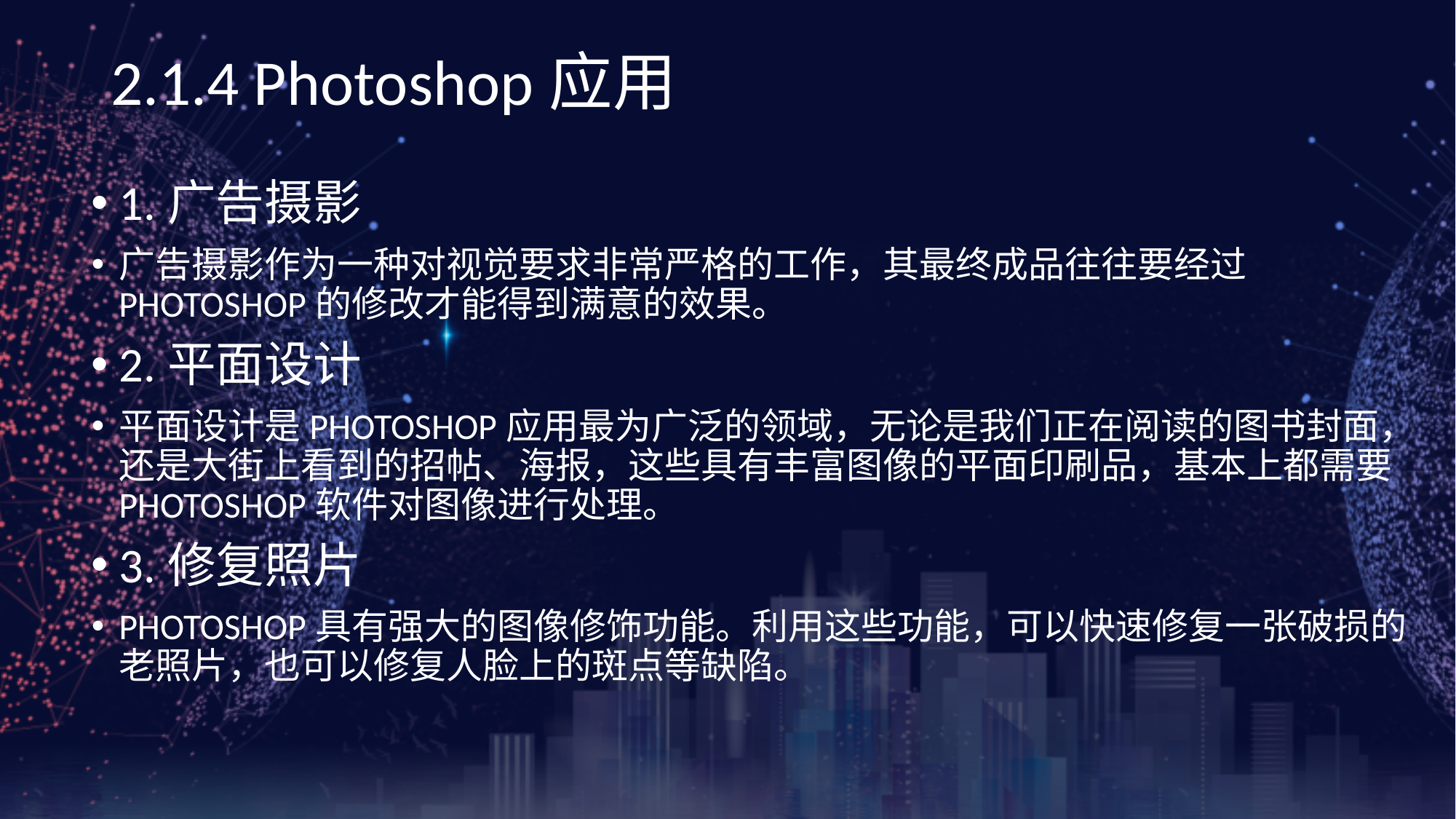

《网页设计与制作案例教程》（第3版）
# 2.1.4 Photoshop应用
1.广告摄影
广告摄影作为一种对视觉要求非常严格的工作，其最终成品往往要经过PHOTOSHOP的修改才能得到满意的效果。
2.平面设计
平面设计是PHOTOSHOP应用最为广泛的领域，无论是我们正在阅读的图书封面，还是大街上看到的招帖、海报，这些具有丰富图像的平面印刷品，基本上都需要PHOTOSHOP软件对图像进行处理。
3.修复照片
PHOTOSHOP具有强大的图像修饰功能。利用这些功能，可以快速修复一张破损的老照片，也可以修复人脸上的斑点等缺陷。